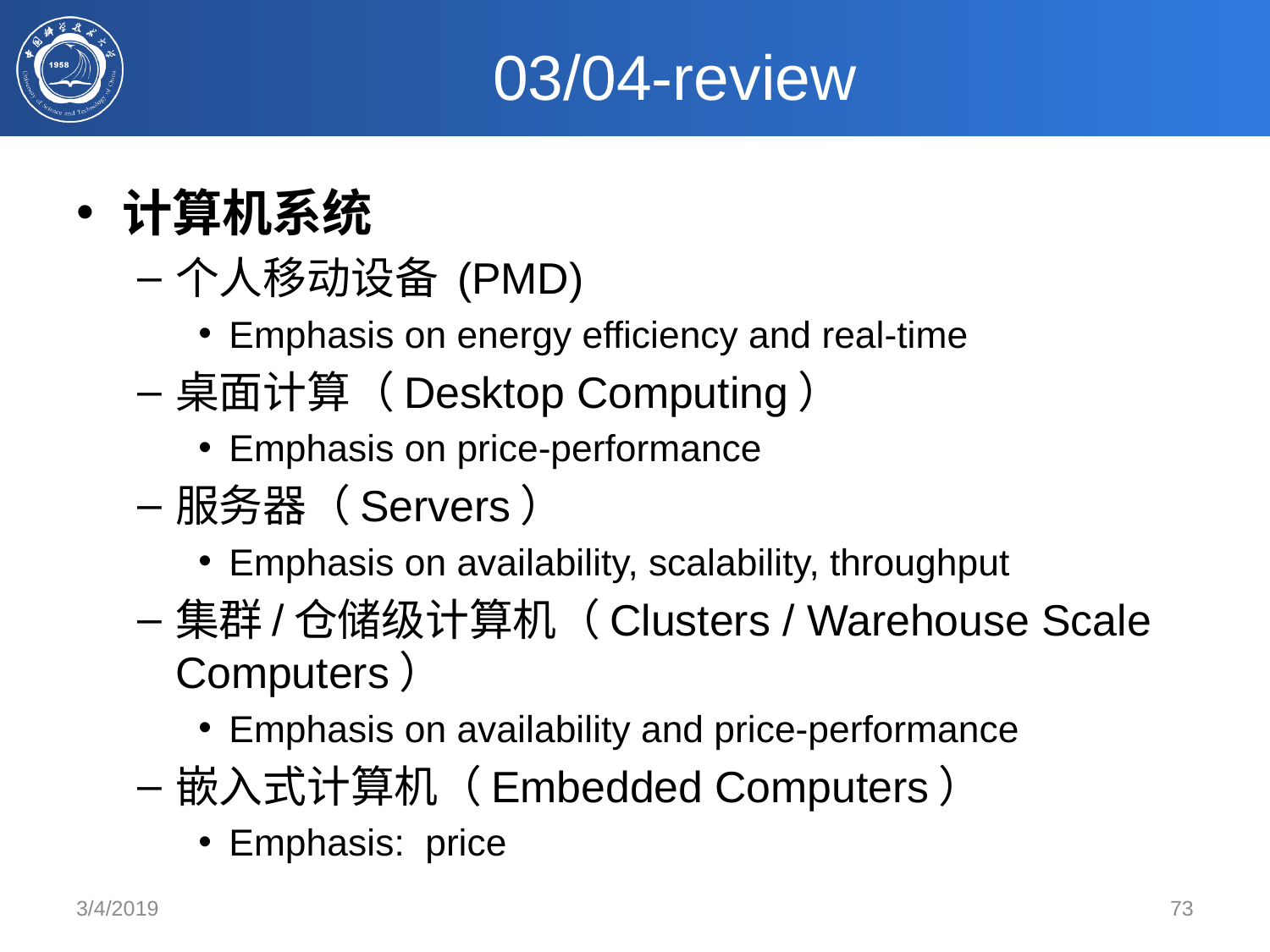

# 03/04-review
计算机系统
个人移动设备 (PMD)
Emphasis on energy efficiency and real-time
桌面计算（Desktop Computing）
Emphasis on price-performance
服务器（Servers）
Emphasis on availability, scalability, throughput
集群/仓储级计算机（Clusters / Warehouse Scale Computers）
Emphasis on availability and price-performance
嵌入式计算机（Embedded Computers）
Emphasis:  price

3/4/2019
73